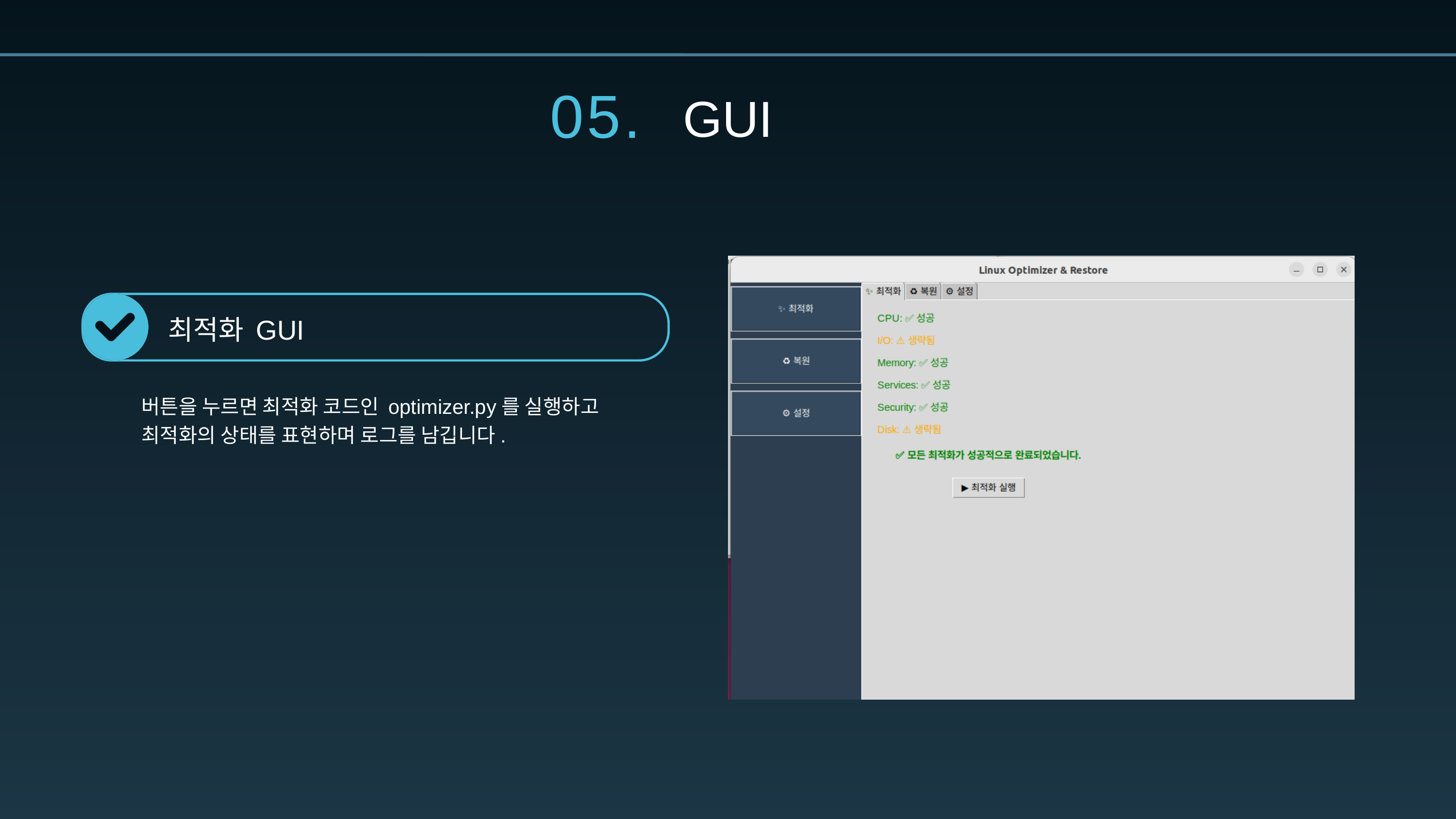

05.
GUI

최적화 GUI
버튼을 누르면 최적화 코드인 optimizer.py를 실행하고
최적화의 상태를 표현하며 로그를 남깁니다.